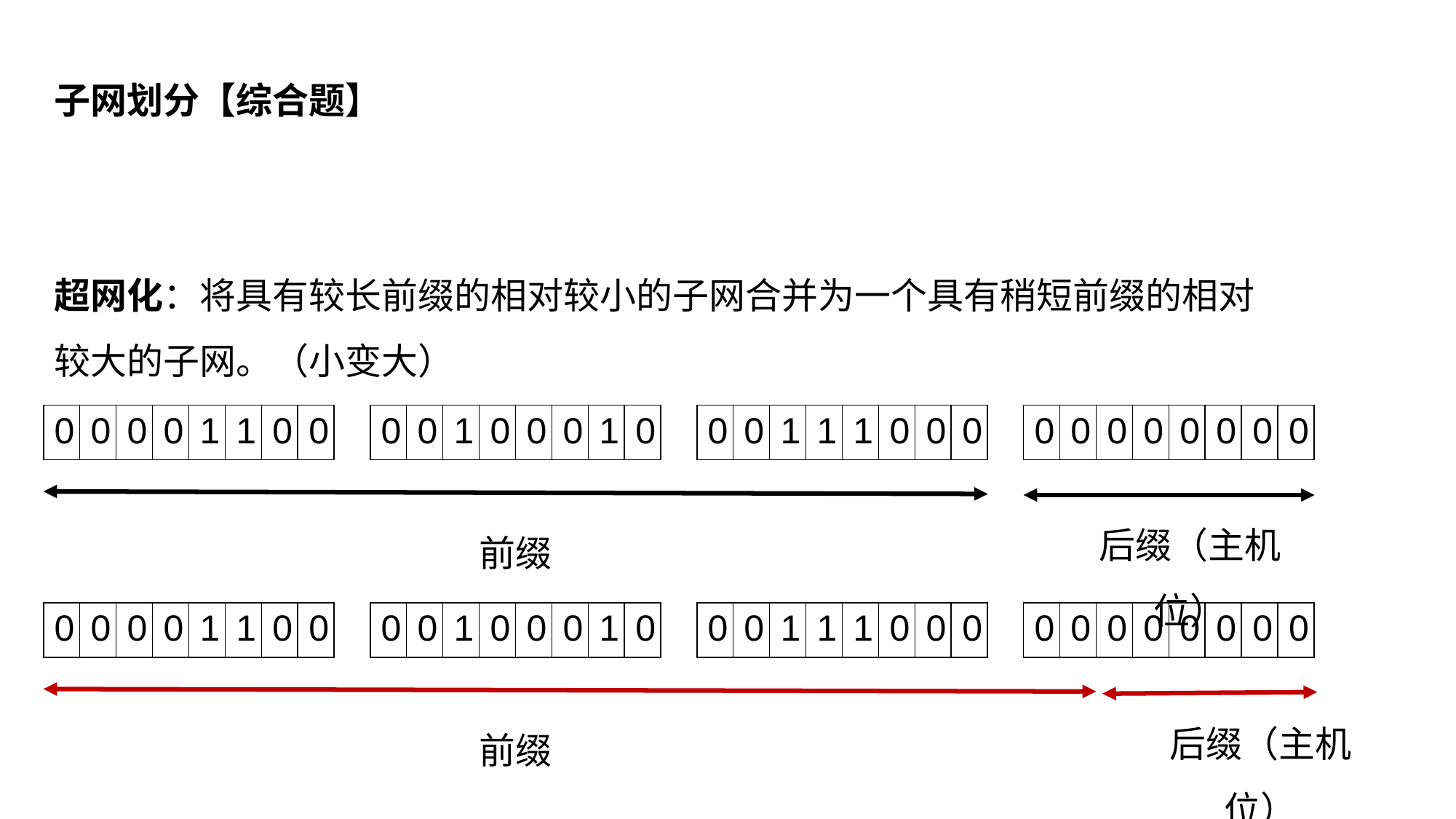

子网划分【综合题】
超网化：将具有较长前缀的相对较小的子网合并为一个具有稍短前缀的相对较大的子网。（小变大）
| 0 | 0 | 0 | 0 | 1 | 1 | 0 | 0 |
| --- | --- | --- | --- | --- | --- | --- | --- |
| 0 | 0 | 1 | 0 | 0 | 0 | 1 | 0 |
| --- | --- | --- | --- | --- | --- | --- | --- |
| 0 | 0 | 1 | 1 | 1 | 0 | 0 | 0 |
| --- | --- | --- | --- | --- | --- | --- | --- |
| 0 | 0 | 0 | 0 | 0 | 0 | 0 | 0 |
| --- | --- | --- | --- | --- | --- | --- | --- |
后缀（主机位）
前缀
| 0 | 0 | 0 | 0 | 1 | 1 | 0 | 0 |
| --- | --- | --- | --- | --- | --- | --- | --- |
| 0 | 0 | 1 | 0 | 0 | 0 | 1 | 0 |
| --- | --- | --- | --- | --- | --- | --- | --- |
| 0 | 0 | 1 | 1 | 1 | 0 | 0 | 0 |
| --- | --- | --- | --- | --- | --- | --- | --- |
| 0 | 0 | 0 | 0 | 0 | 0 | 0 | 0 |
| --- | --- | --- | --- | --- | --- | --- | --- |
后缀（主机位）
前缀